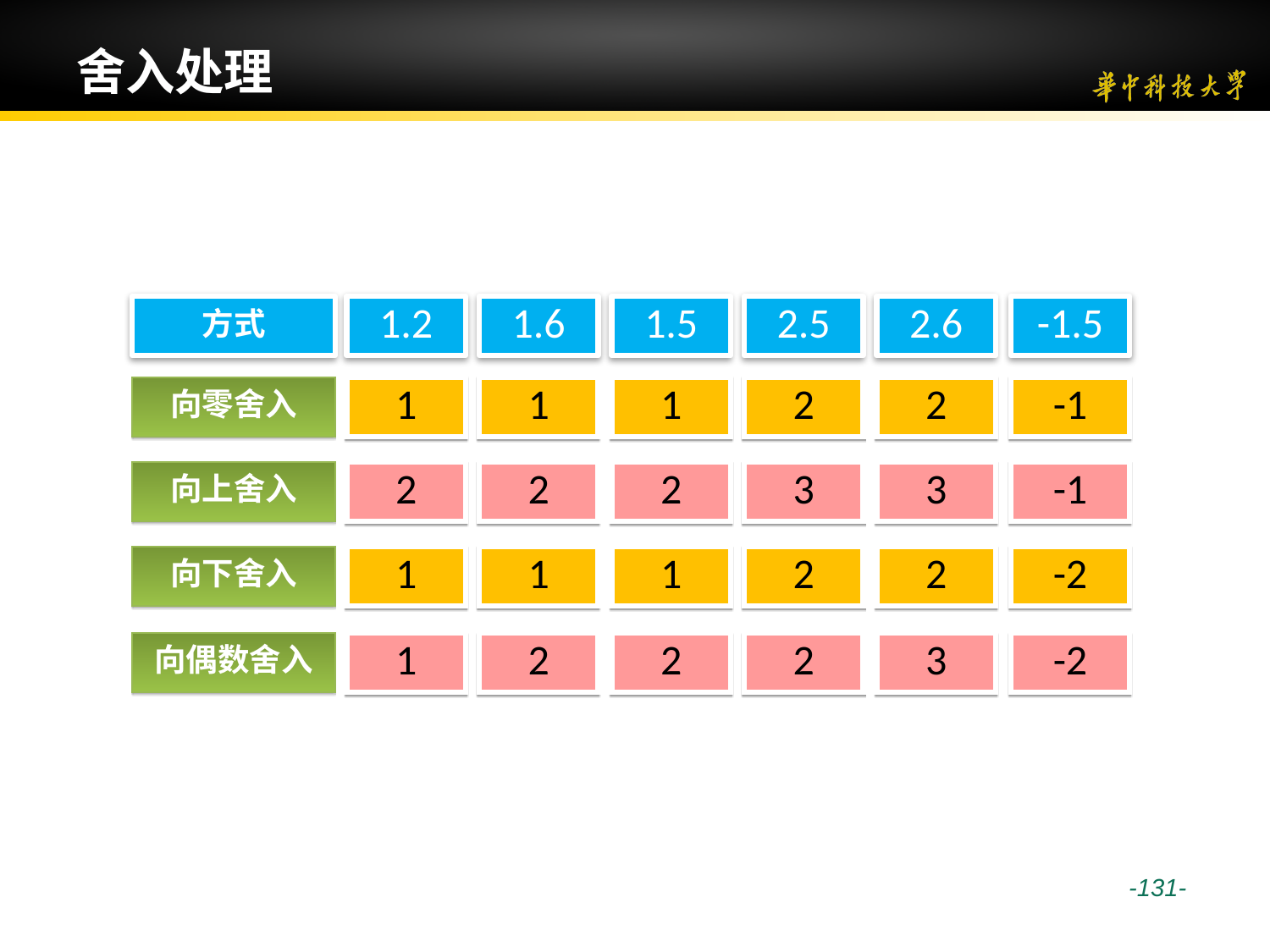

# 舍入处理
方式
1.2
1.6
1.5
2.5
2.6
-1.5
向零舍入
1
1
1
2
2
-1
向上舍入
2
2
2
3
3
-1
向下舍入
1
1
1
2
2
-2
向偶数舍入
1
2
2
2
3
-2
 -131-